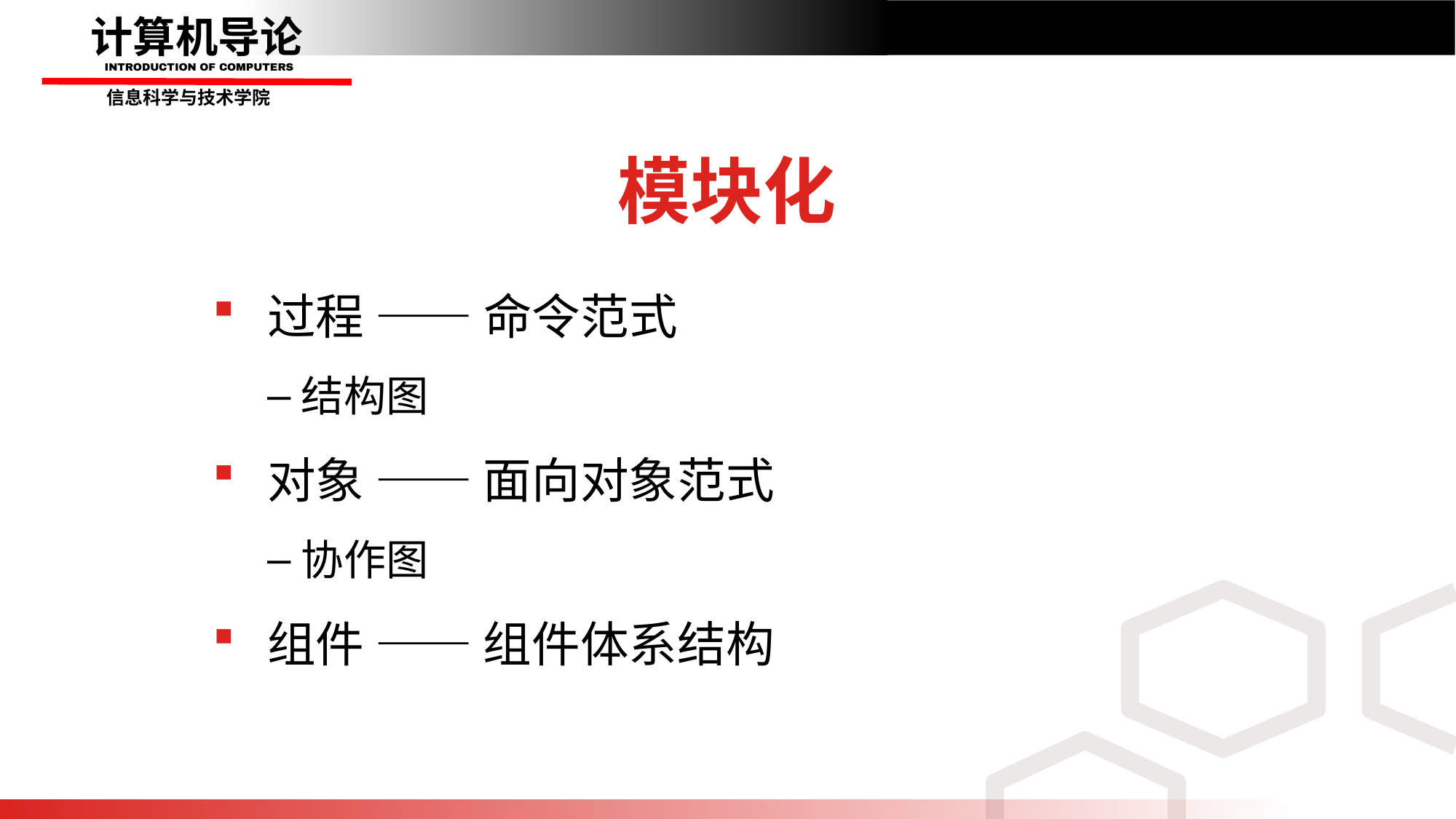

# 模块化
过程 —— 命令范式
结构图
对象 —— 面向对象范式
协作图
组件 —— 组件体系结构